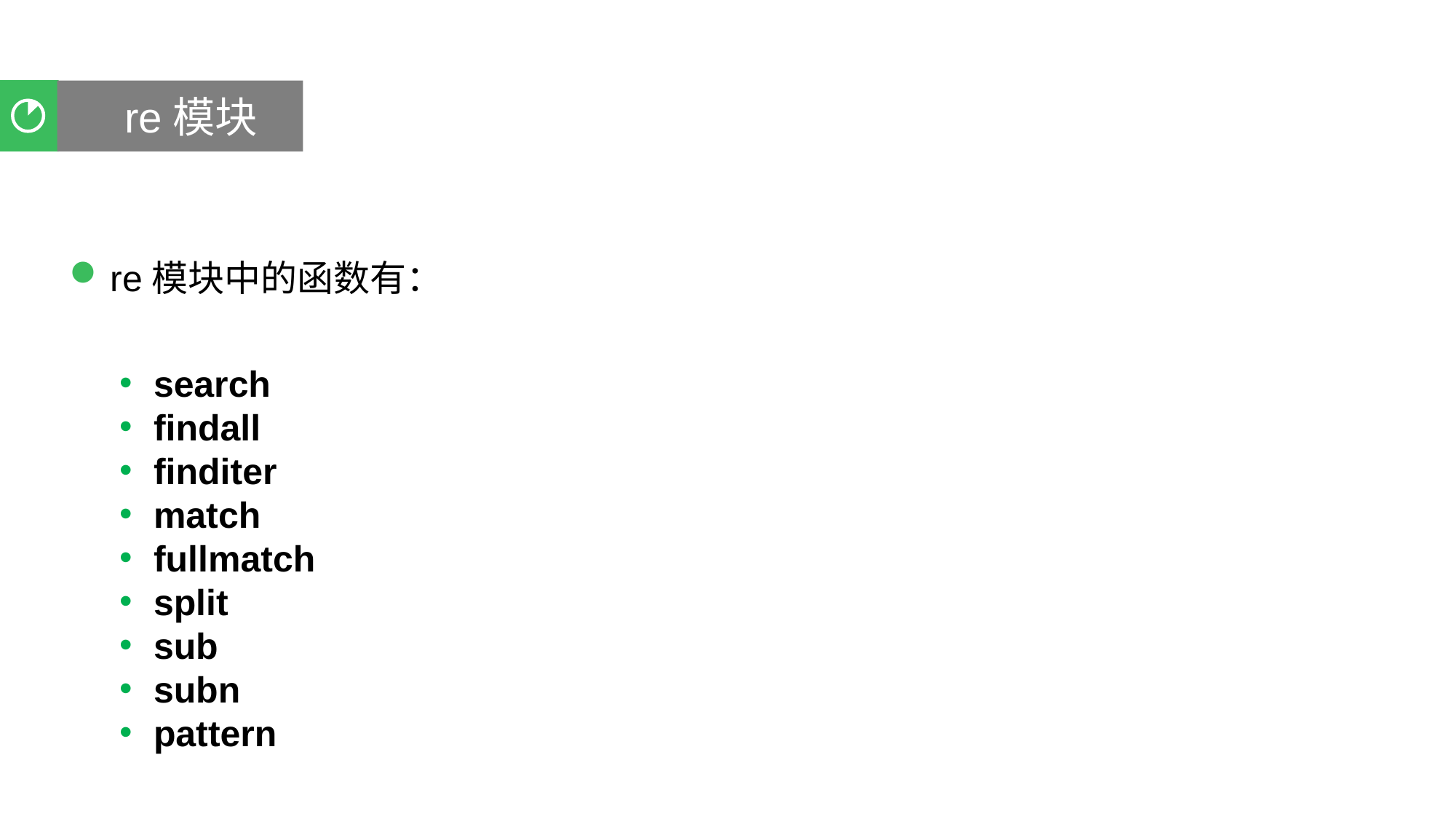

re模块

聚类分析
re模块中的函数有：
search
findall
finditer
match
fullmatch
split
sub
subn
pattern